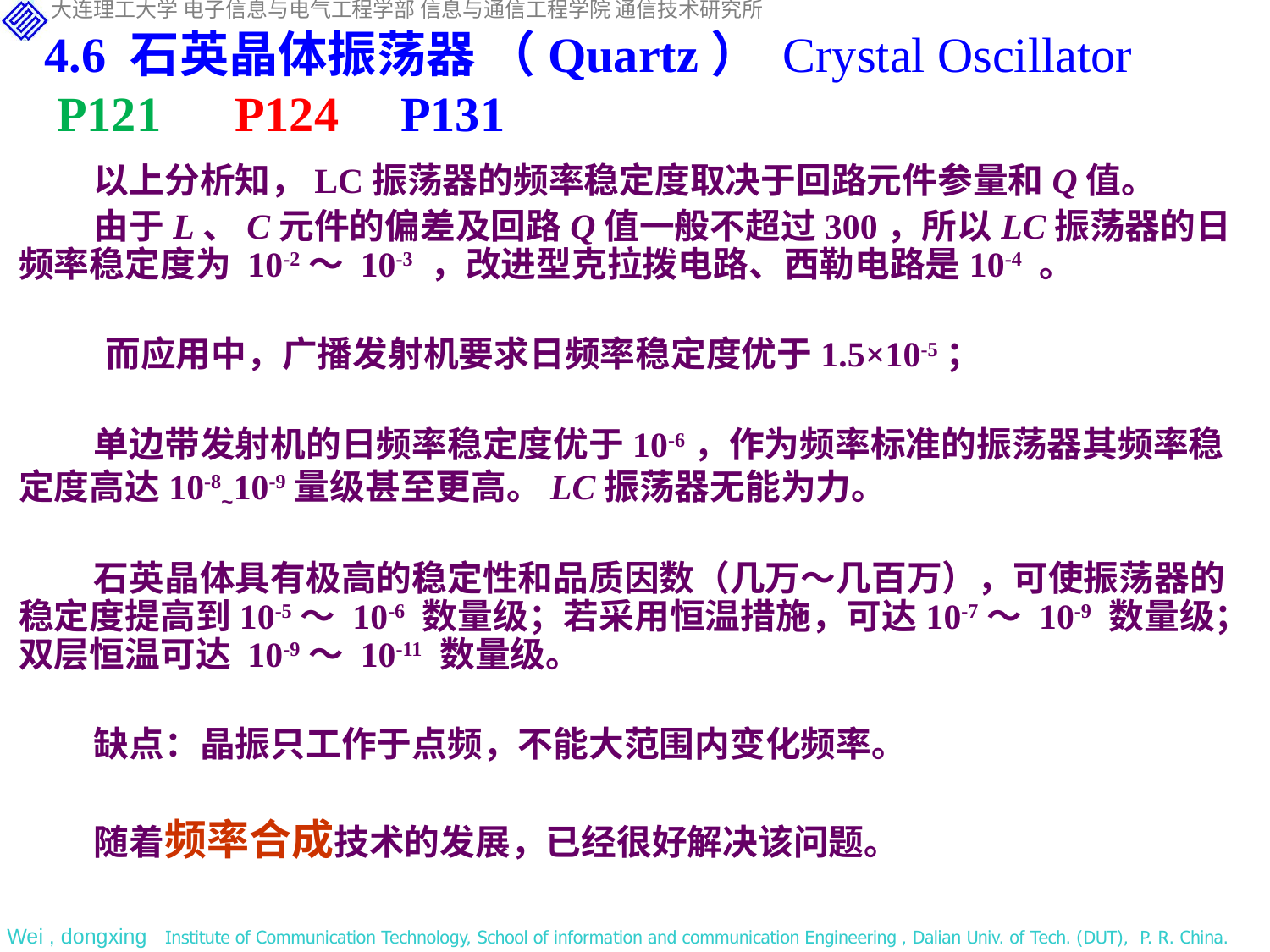

4.6 石英晶体振荡器 （Quartz） Crystal Oscillator
 P121      P124     P131
以上分析知，LC振荡器的频率稳定度取决于回路元件参量和Q值。
由于L、C元件的偏差及回路Q值一般不超过300，所以LC振荡器的日频率稳定度为 10-2～ 10-3 ，改进型克拉拨电路、西勒电路是10-4 。

而应用中，广播发射机要求日频率稳定度优于1.5×10-5；

单边带发射机的日频率稳定度优于10-6，作为频率标准的振荡器其频率稳定度高达10-8~10-9量级甚至更高。LC振荡器无能为力。

石英晶体具有极高的稳定性和品质因数（几万～几百万），可使振荡器的稳定度提高到10-5～ 10-6 数量级；若采用恒温措施，可达10-7～ 10-9 数量级；双层恒温可达 10-9～ 10-11 数量级。

缺点：晶振只工作于点频，不能大范围内变化频率。

随着频率合成技术的发展，已经很好解决该问题。